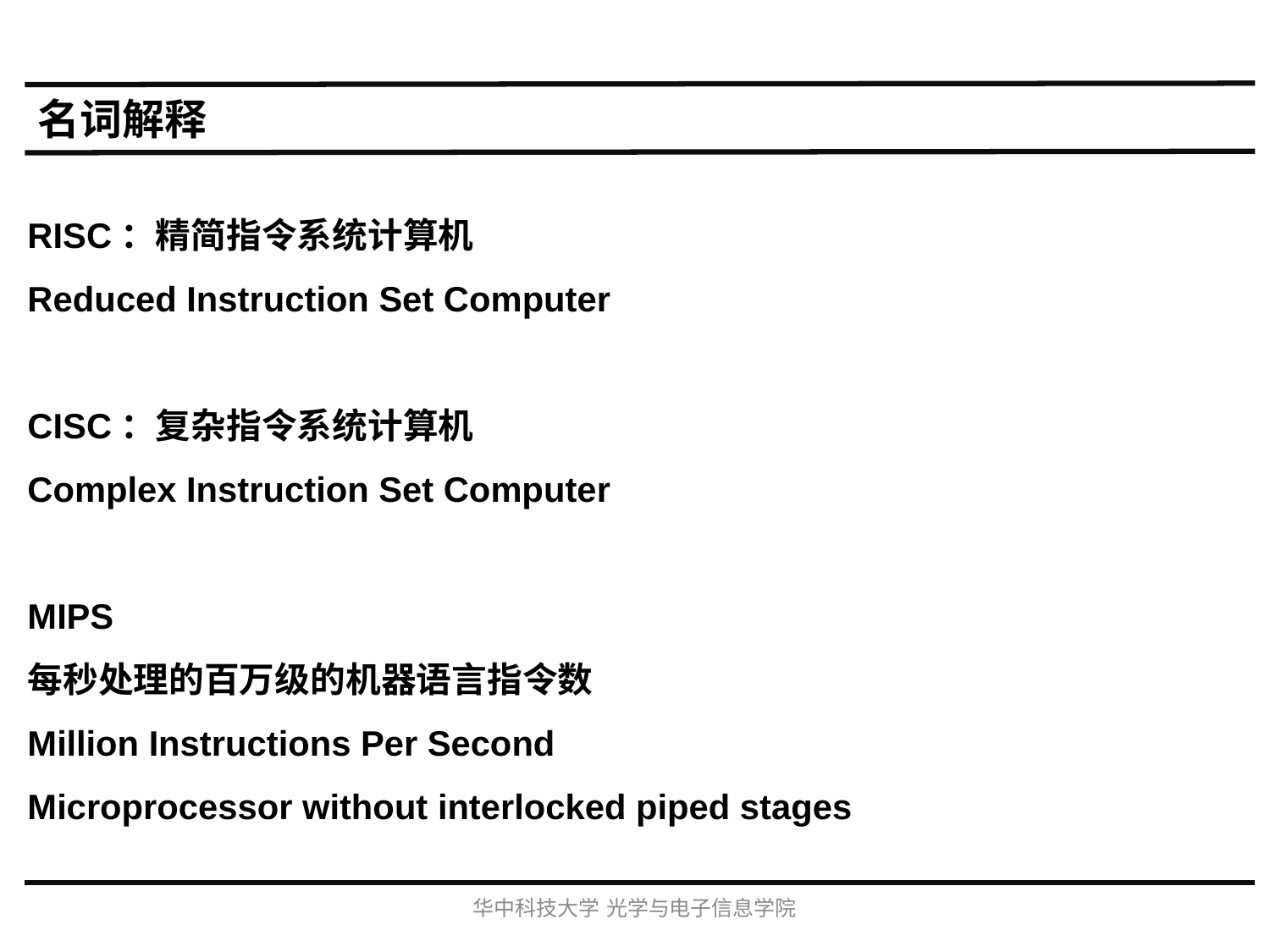

名词解释
RISC：精简指令系统计算机
Reduced Instruction Set Computer

CISC：复杂指令系统计算机
Complex Instruction Set Computer

MIPS
每秒处理的百万级的机器语言指令数
Million Instructions Per Second
Microprocessor without interlocked piped stages

华中科技大学 光学与电子信息学院